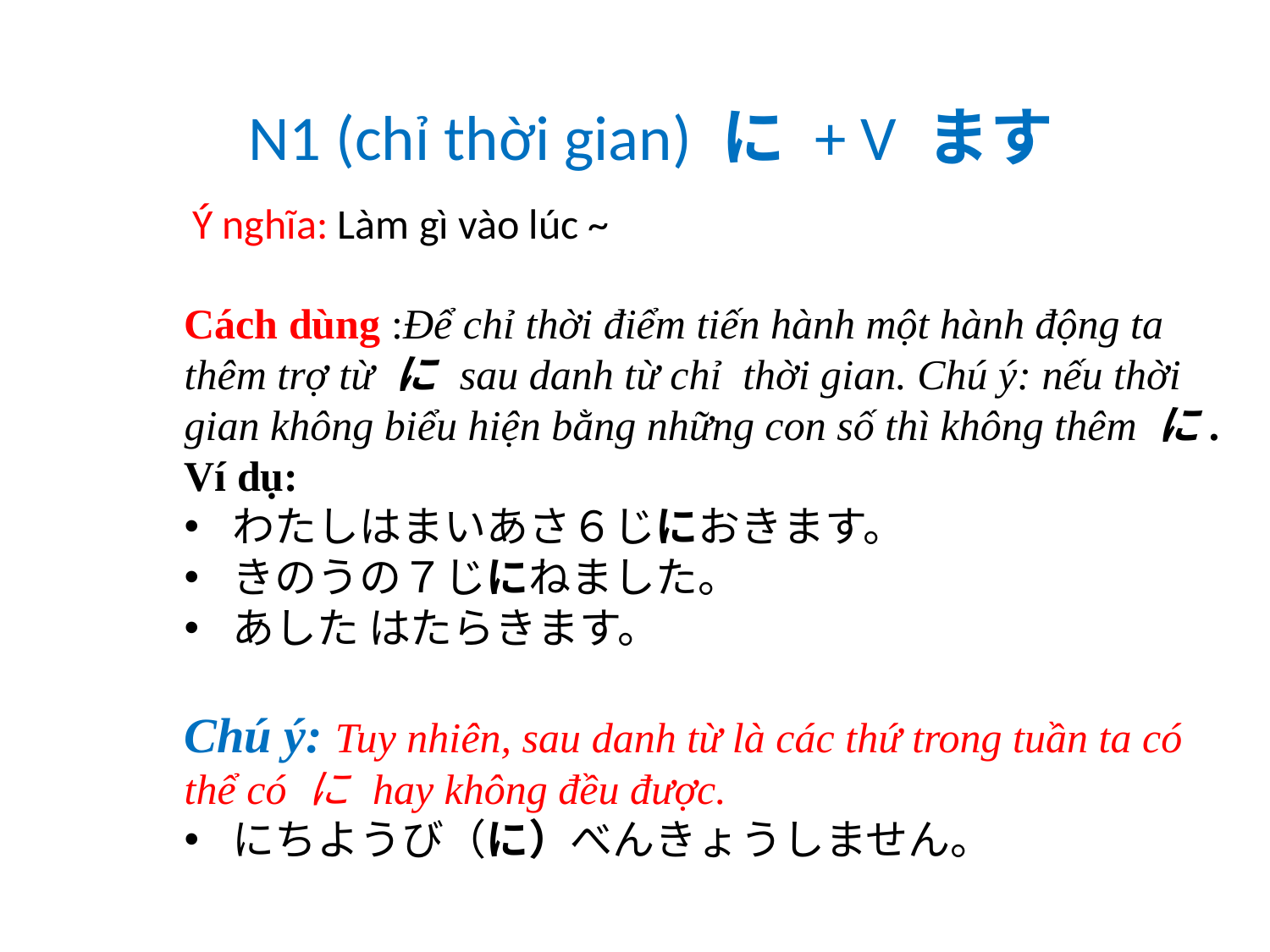

N1 (chỉ thời gian) に + V ます
Ý nghĩa: Làm gì vào lúc ~
Cách dùng :Để chỉ thời điểm tiến hành một hành động ta thêm trợ từ に sau danh từ chỉ  thời gian. Chú ý: nếu thời gian không biểu hiện bằng những con số thì không thêm に.
Ví dụ:
わたしはまいあさ６じにおきます。
きのうの７じにねました。
あした はたらきます。
Chú ý: Tuy nhiên, sau danh từ là các thứ trong tuần ta có thể có に hay không đều được.
にちようび（に）べんきょうしません。